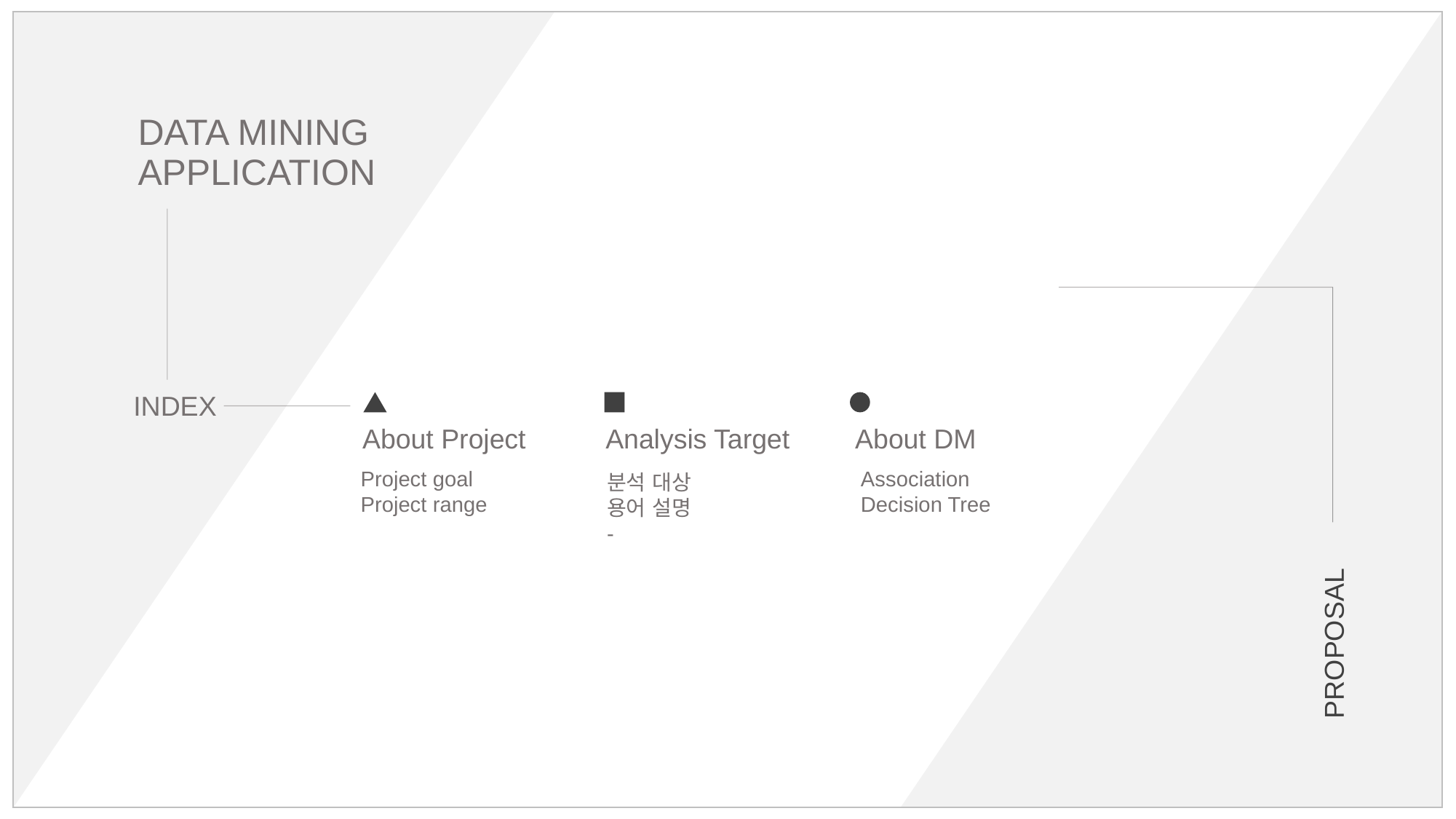

DATA MINING
APPLICATION
INDEX

About Project
Analysis Target
About DM
Project goal
Project range
Association
Decision Tree
분석 대상
용어 설명
-
PROPOSAL